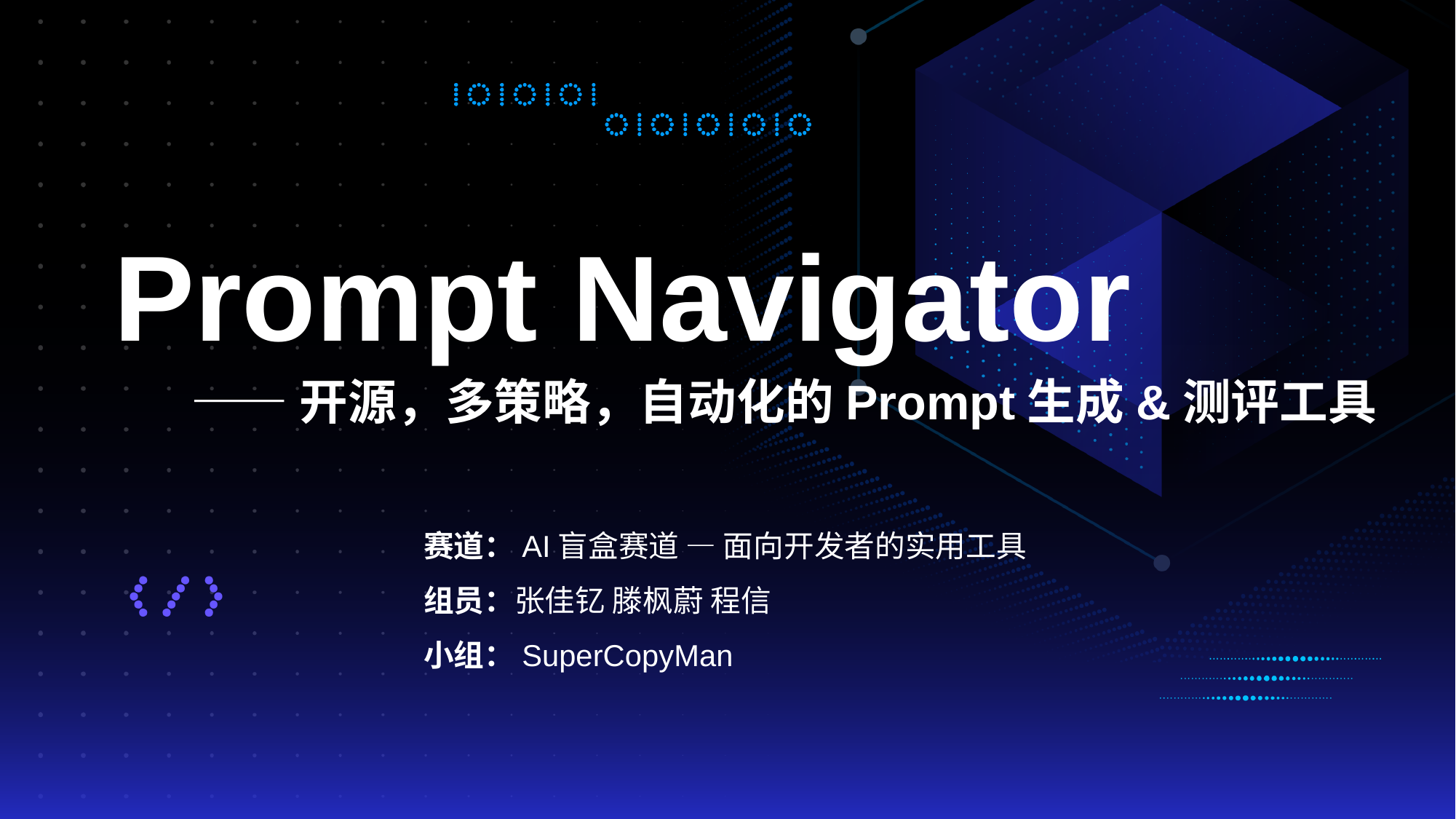

Prompt Navigator
——开源，多策略，自动化的Prompt生成&测评工具
赛道：AI盲盒赛道 — 面向开发者的实用工具
组员：张佳钇 滕枫蔚 程信
小组：SuperCopyMan